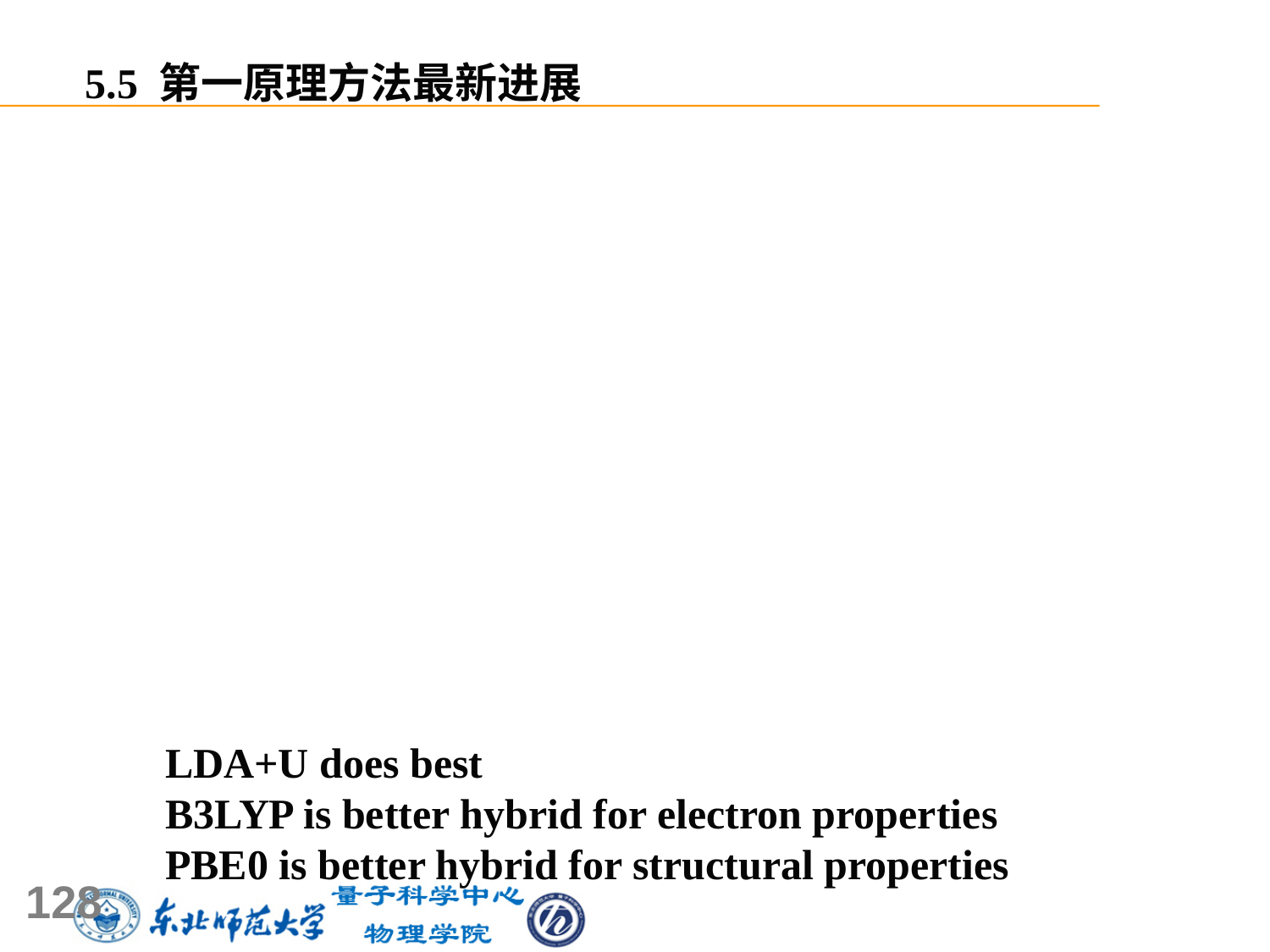

5.5 第一原理方法最新进展

LDA+U does best
B3LYP is better hybrid for electron properties
PBE0 is better hybrid for structural properties
128